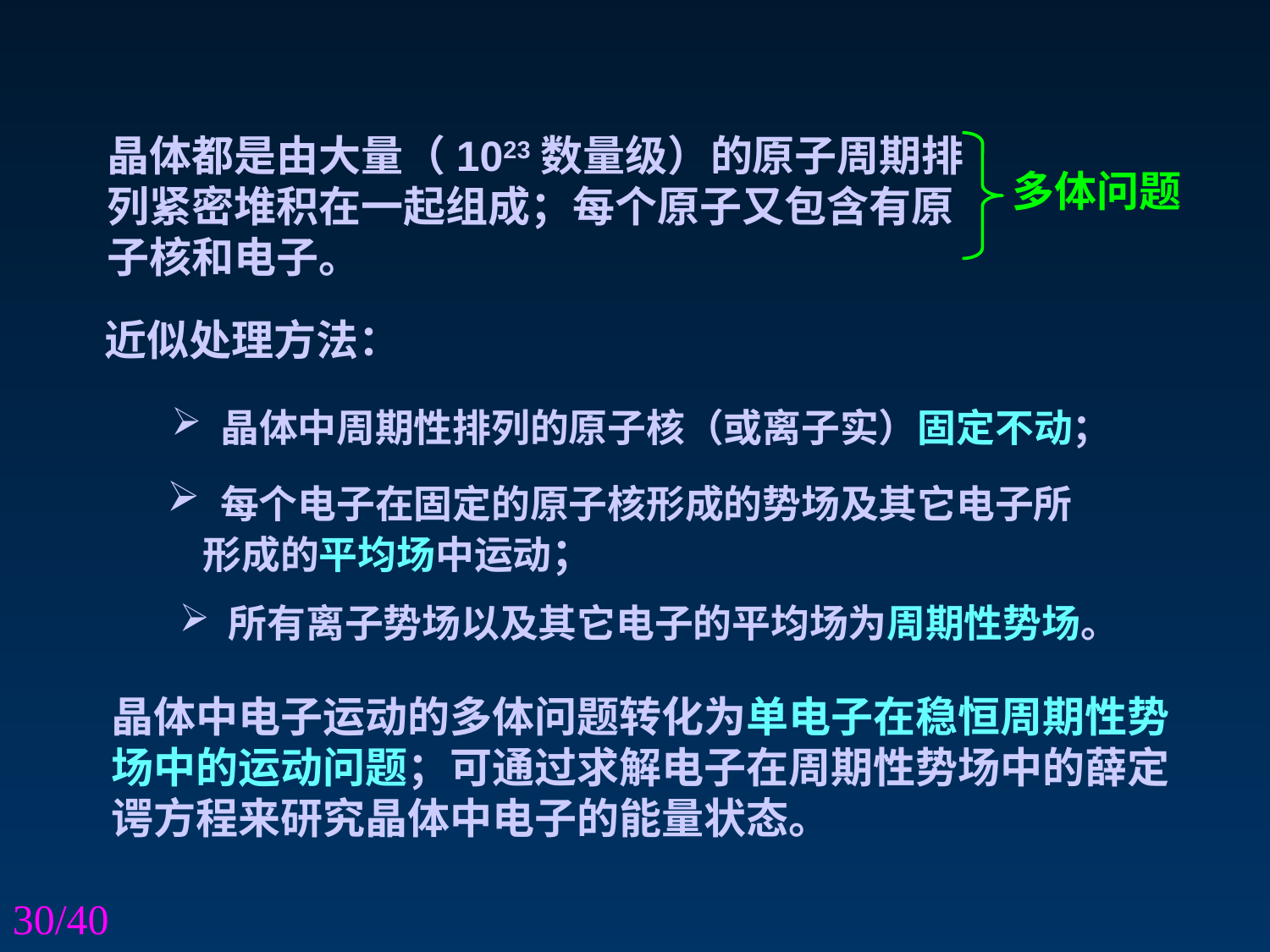

晶体都是由大量（1023数量级）的原子周期排列紧密堆积在一起组成；每个原子又包含有原子核和电子。

多体问题
近似处理方法：
 晶体中周期性排列的原子核（或离子实）固定不动；
 每个电子在固定的原子核形成的势场及其它电子所
   形成的平均场中运动；
 所有离子势场以及其它电子的平均场为周期性势场。
晶体中电子运动的多体问题转化为单电子在稳恒周期性势场中的运动问题；可通过求解电子在周期性势场中的薛定谔方程来研究晶体中电子的能量状态。
30/40